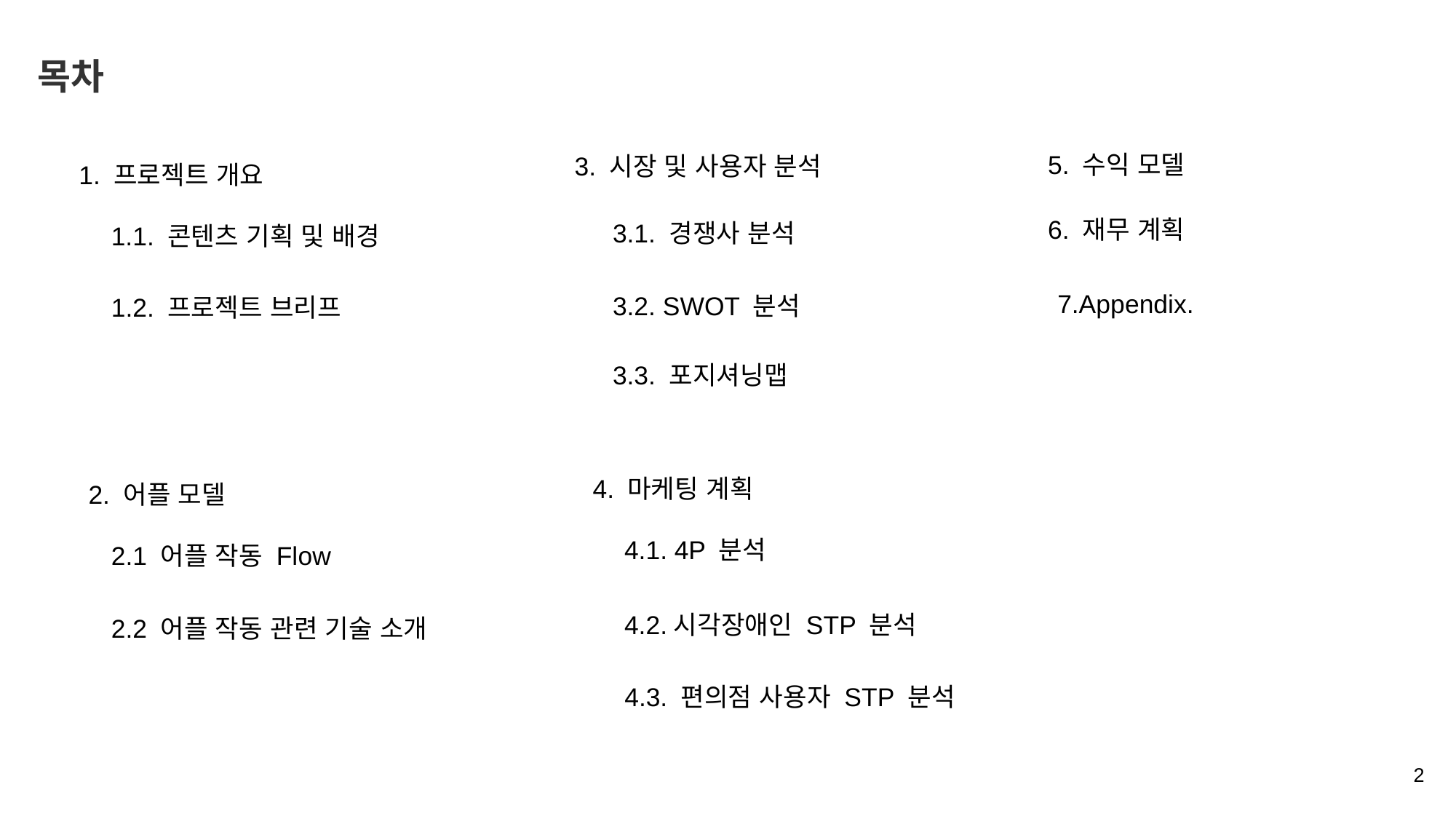

목차
5. 수익 모델
3. 시장 및 사용자 분석
1. 프로젝트 개요
6. 재무 계획
3.1. 경쟁사 분석
1.1. 콘텐츠 기획 및 배경
7.Appendix.
3.2. SWOT 분석
1.2. 프로젝트 브리프
3.3. 포지셔닝맵
4. 마케팅 계획
2. 어플 모델
4.1. 4P 분석
2.1 어플 작동 Flow
4.2.시각장애인 STP 분석
2.2 어플 작동 관련 기술 소개
4.3. 편의점 사용자 STP 분석
2